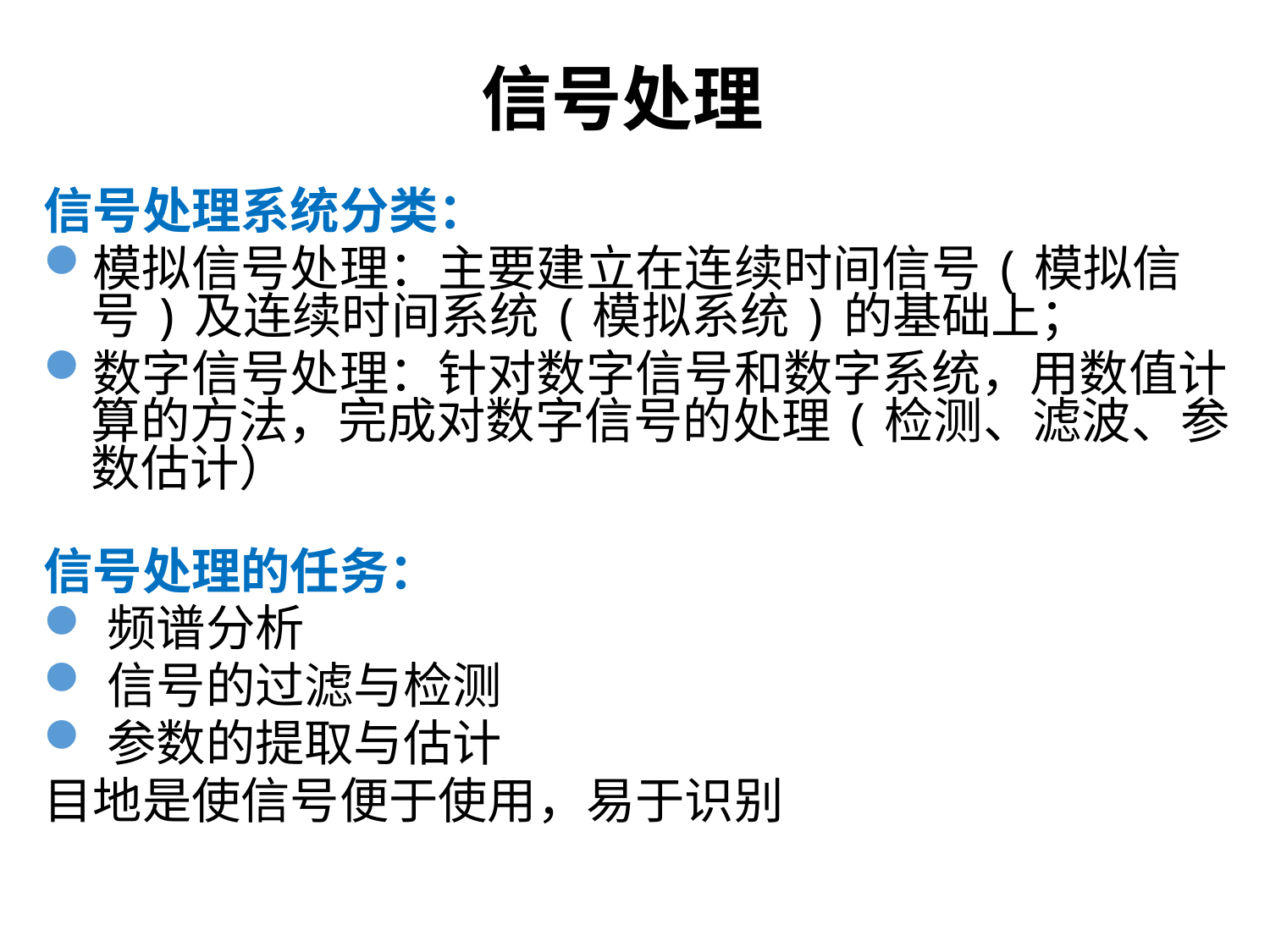

信号处理
信号处理系统分类：
模拟信号处理：主要建立在连续时间信号(模拟信号)及连续时间系统(模拟系统)的基础上；
数字信号处理：针对数字信号和数字系统，用数值计算的方法，完成对数字信号的处理(检测、滤波、参数估计）

信号处理的任务：
频谱分析
信号的过滤与检测
参数的提取与估计
目地是使信号便于使用，易于识别